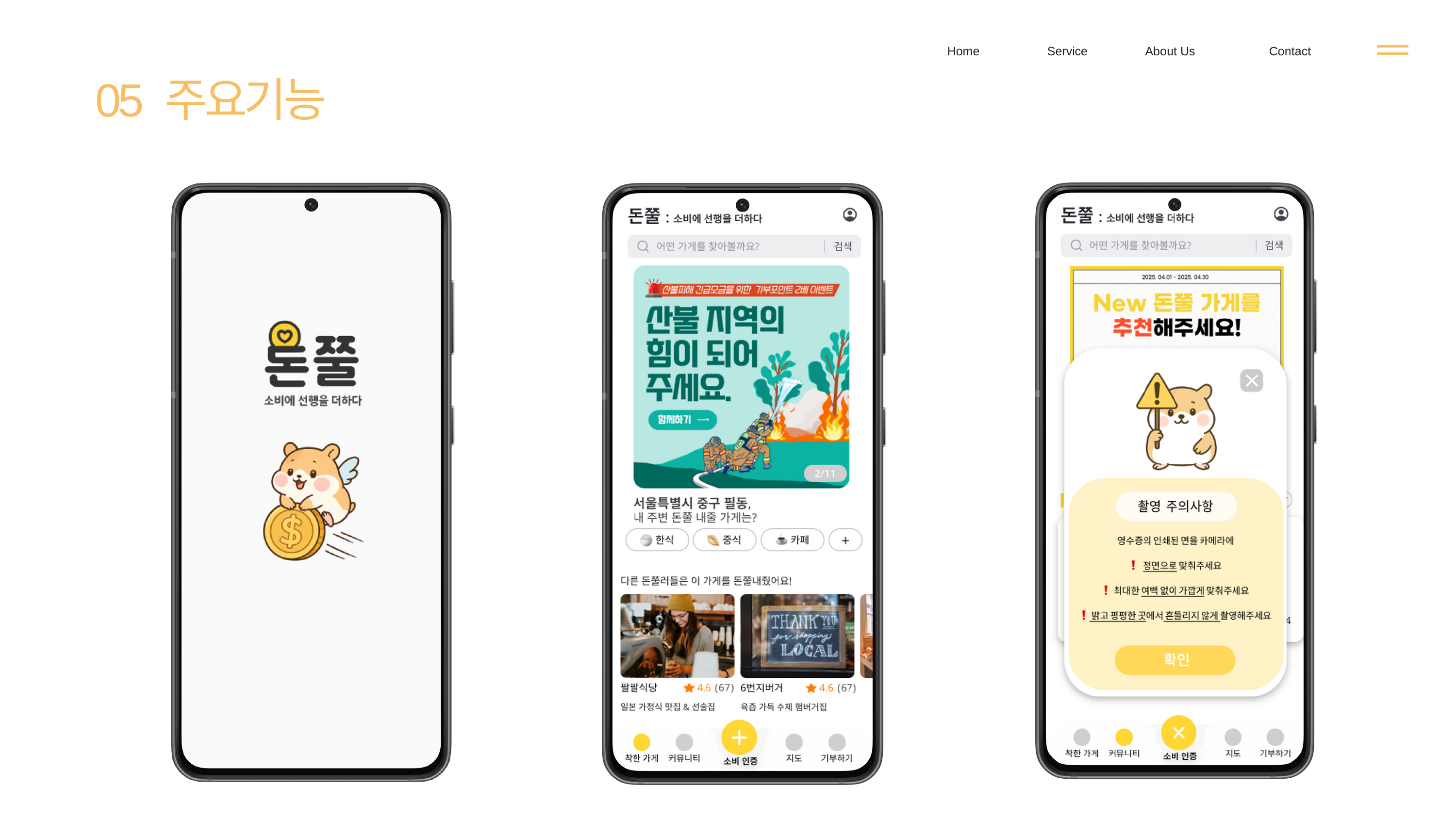

Home
Service
About Us
Contact

05 주요기능